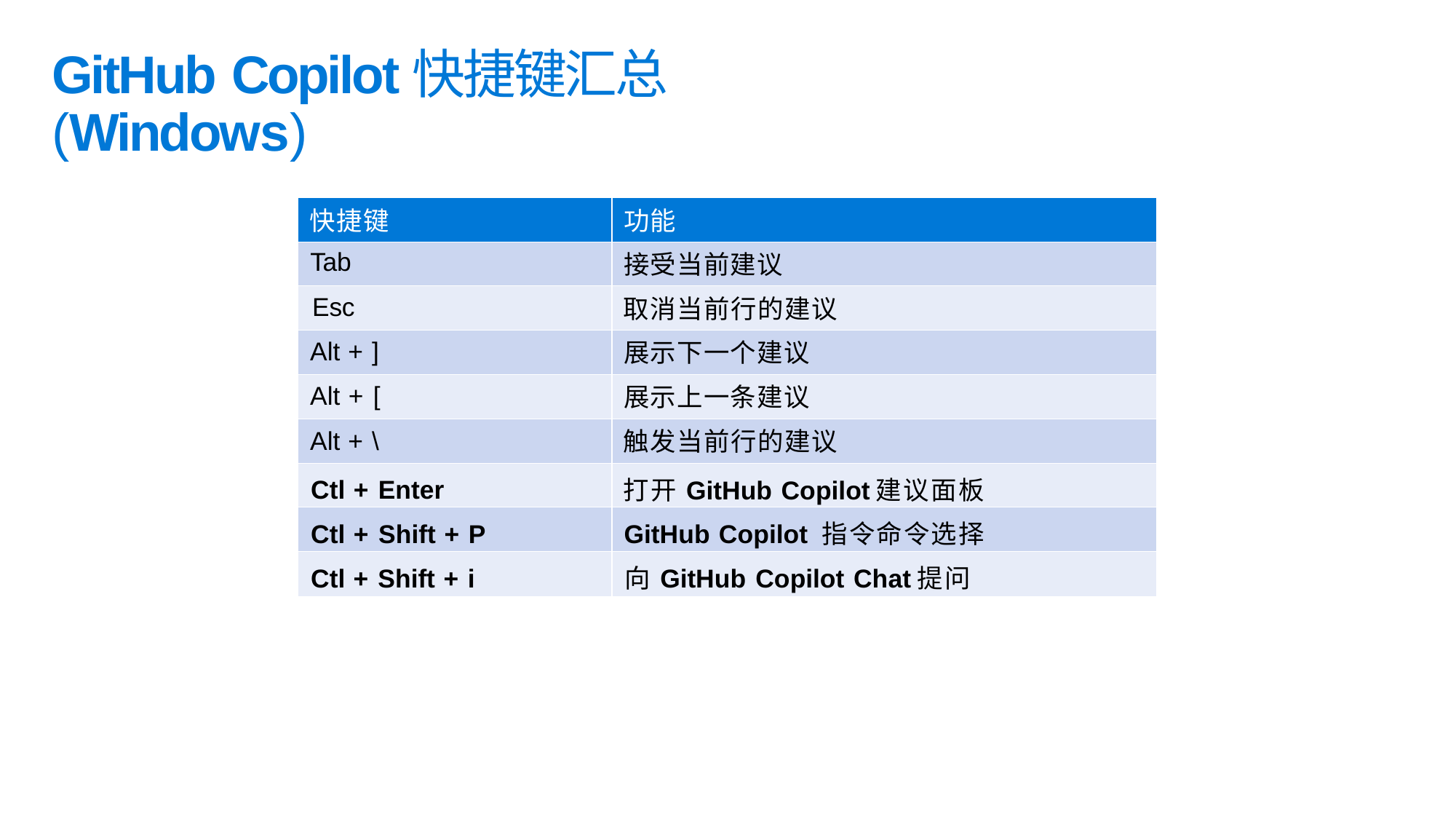

GitHub Copilot快捷键汇总  (Windows)
| 快捷键 | 功能 |
| --- | --- |
| Tab | 接受当前建议 |
| Esc | 取消当前行的建议 |
| Alt + ] | 展示下一个建议 |
| Alt + [ | 展示上一条建议 |
| Alt + \ | 触发当前行的建议 |
| Ctl + Enter | 打开GitHub Copilot建议面板 |
| Ctl + Shift + P | GitHub Copilot 指令命令选择 |
| Ctl + Shift + i | 向GitHub Copilot Chat提问 |